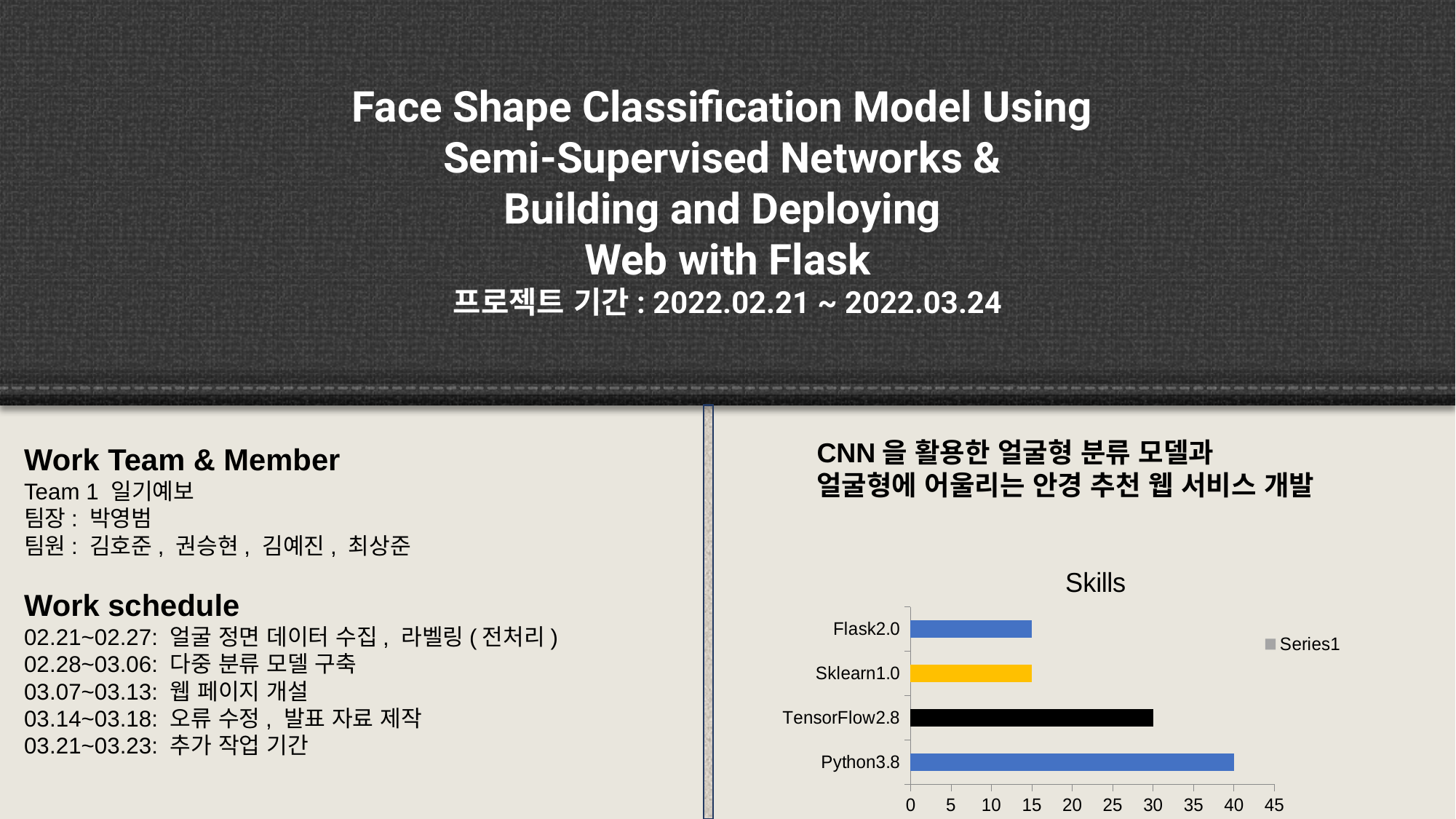

Face Shape Classification Model Using
Semi-Supervised Networks &
Building and Deploying
Web with Flask
프로젝트 기간: 2022.02.21 ~ 2022.03.24

CNN을 활용한 얼굴형 분류 모델과
얼굴형에 어울리는 안경 추천 웹 서비스 개발
Work Team & Member
Team 1 일기예보
팀장: 박영범
팀원: 김호준, 권승현, 김예진, 최상준

Work schedule
02.21~02.27: 얼굴 정면 데이터 수집, 라벨링(전처리)
02.28~03.06: 다중 분류 모델 구축
03.07~03.13: 웹 페이지 개설
03.14~03.18: 오류 수정, 발표 자료 제작
03.21~03.23: 추가 작업 기간

### Chart: Skills

| Category |  |
|---|---|
| Python3.8 | 40.0 |
| TensorFlow2.8 | 30.0 |
| Sklearn1.0 | 15.0 |
| Flask2.0 | 15.0 |